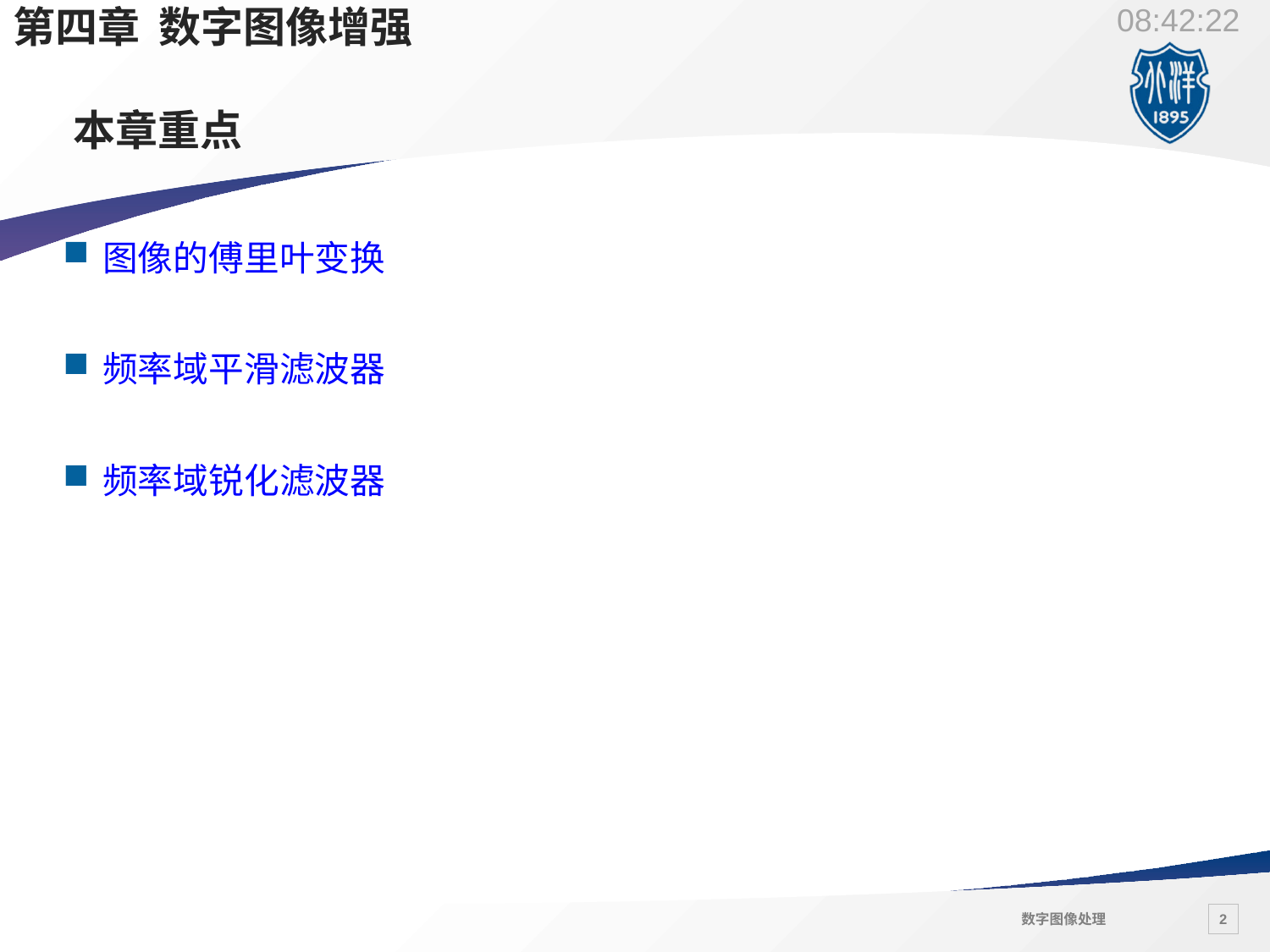

第四章  数字图像增强

# 本章重点
图像的傅里叶变换

频率域平滑滤波器

频率域锐化滤波器